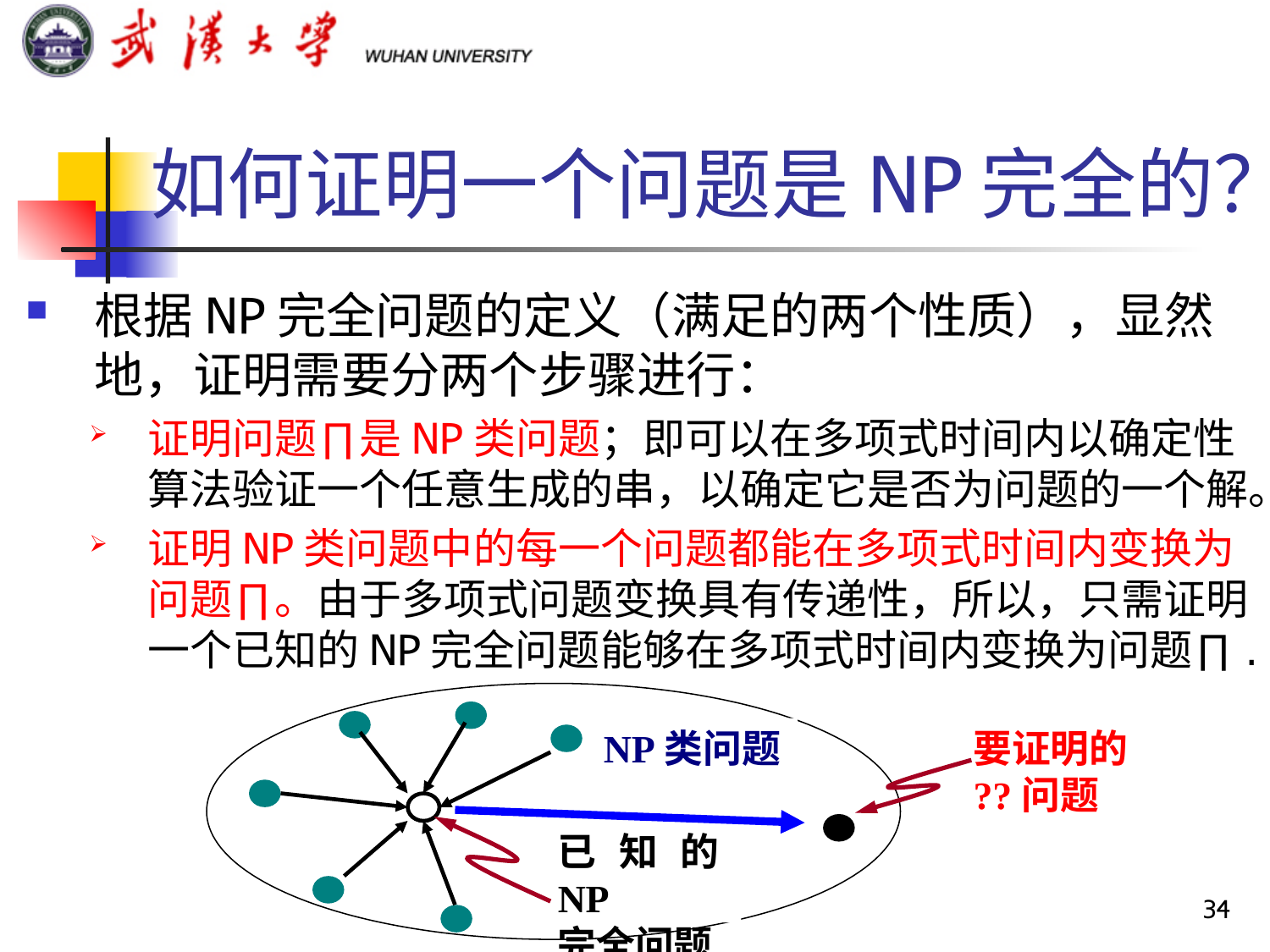

# 如何证明一个问题是NP完全的？
根据NP完全问题的定义（满足的两个性质），显然地，证明需要分两个步骤进行：
证明问题∏是NP类问题；即可以在多项式时间内以确定性算法验证一个任意生成的串，以确定它是否为问题的一个解。
证明NP类问题中的每一个问题都能在多项式时间内变换为问题∏。由于多项式问题变换具有传递性，所以，只需证明一个已知的NP完全问题能够在多项式时间内变换为问题∏.

NP类问题

已知的NP
完全问题

要证明的
??问题

34